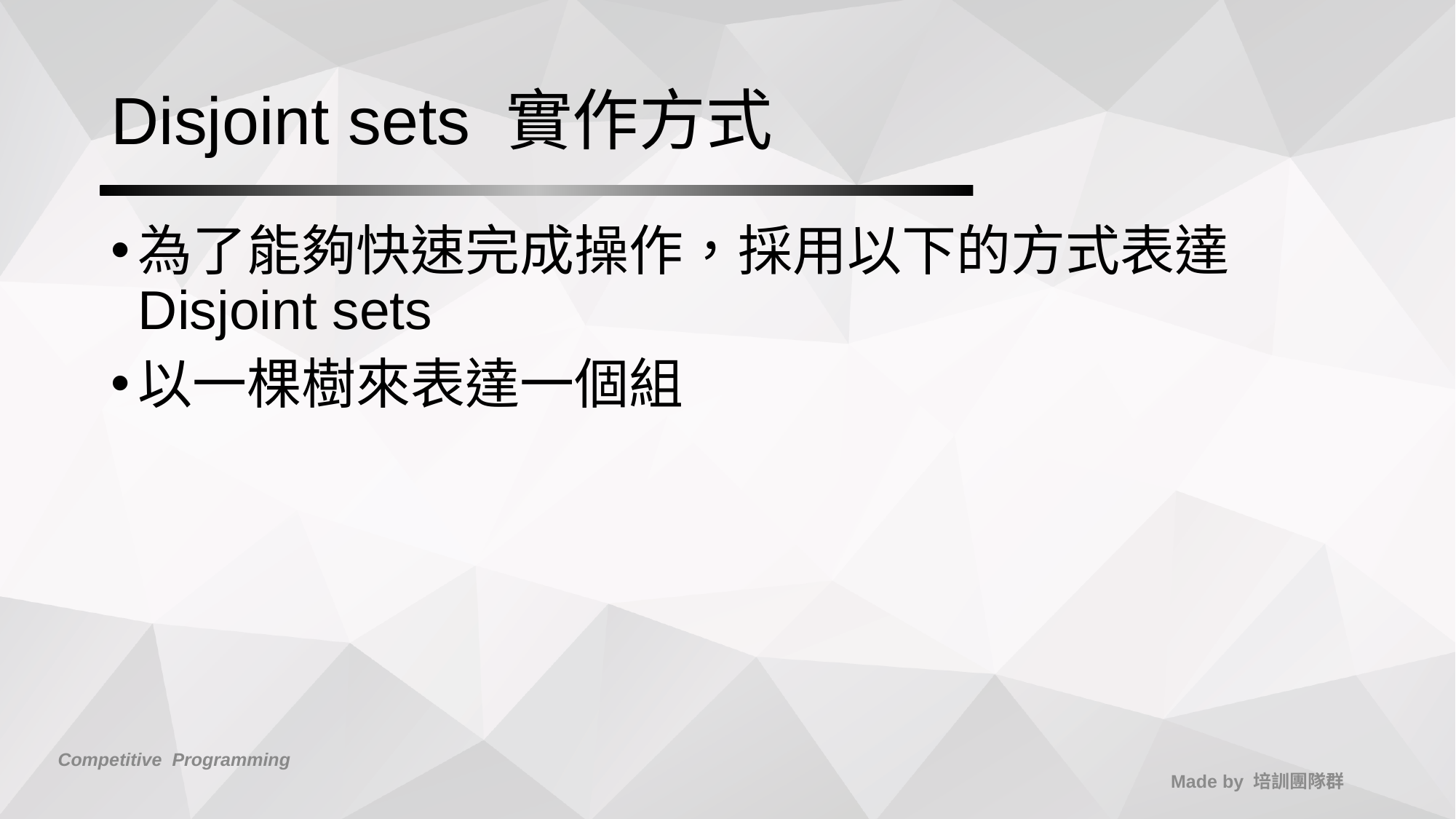

# Disjoint sets 實作方式
為了能夠快速完成操作，採用以下的方式表達 Disjoint sets
以一棵樹來表達一個組